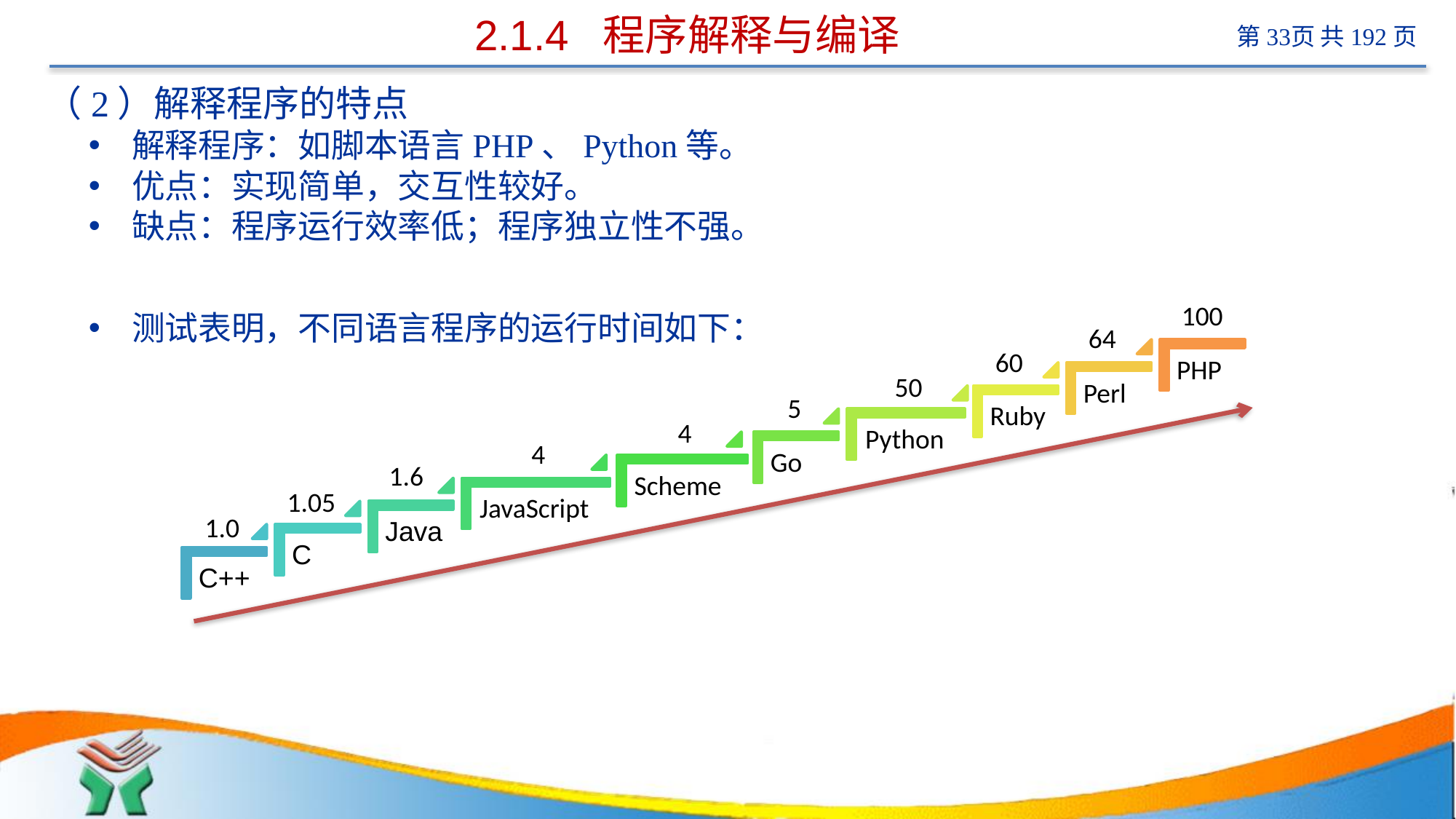

# 2.1.4  程序解释与编译
（2）解释程序的特点
解释程序：如脚本语言PHP、Python等。
优点：实现简单，交互性较好。
缺点：程序运行效率低；程序独立性不强。

测试表明，不同语言程序的运行时间如下：
100
64
C++
C
Java
JavaScript
Scheme
Go
Python
Ruby
Perl
PHP
60
50
5
4
4
1.6
1.05
1.0